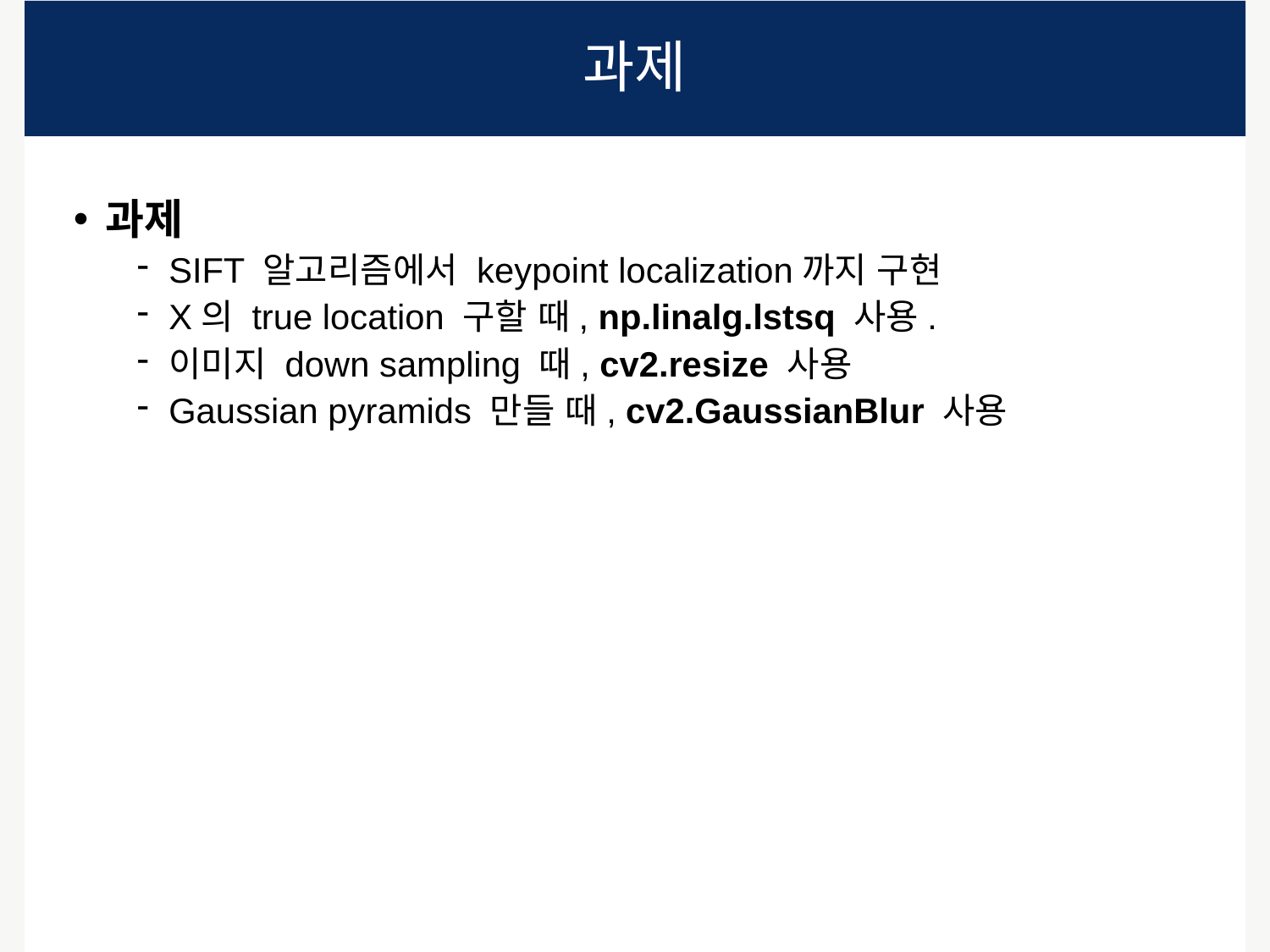

# 과제
과제
SIFT 알고리즘에서 keypoint localization까지 구현
X의 true location 구할 때, np.linalg.lstsq 사용.
이미지 down sampling 때, cv2.resize 사용
Gaussian pyramids 만들 때, cv2.GaussianBlur 사용